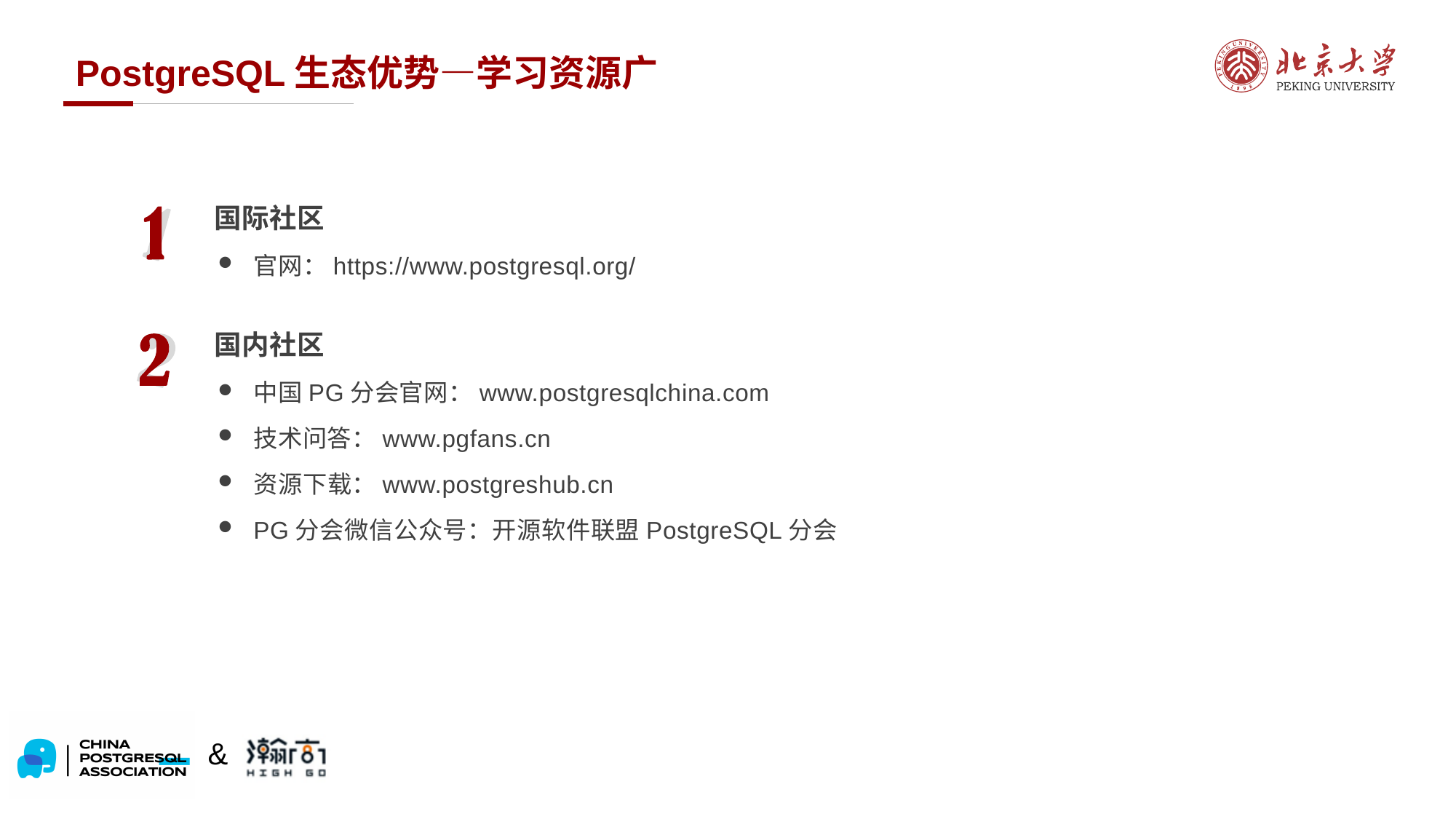

PostgreSQL生态优势—学习资源广
国际社区
官网：https://www.postgresql.org/
国内社区
中国PG分会官网：www.postgresqlchina.com
技术问答：www.pgfans.cn
资源下载：www.postgreshub.cn
PG分会微信公众号：开源软件联盟PostgreSQL分会